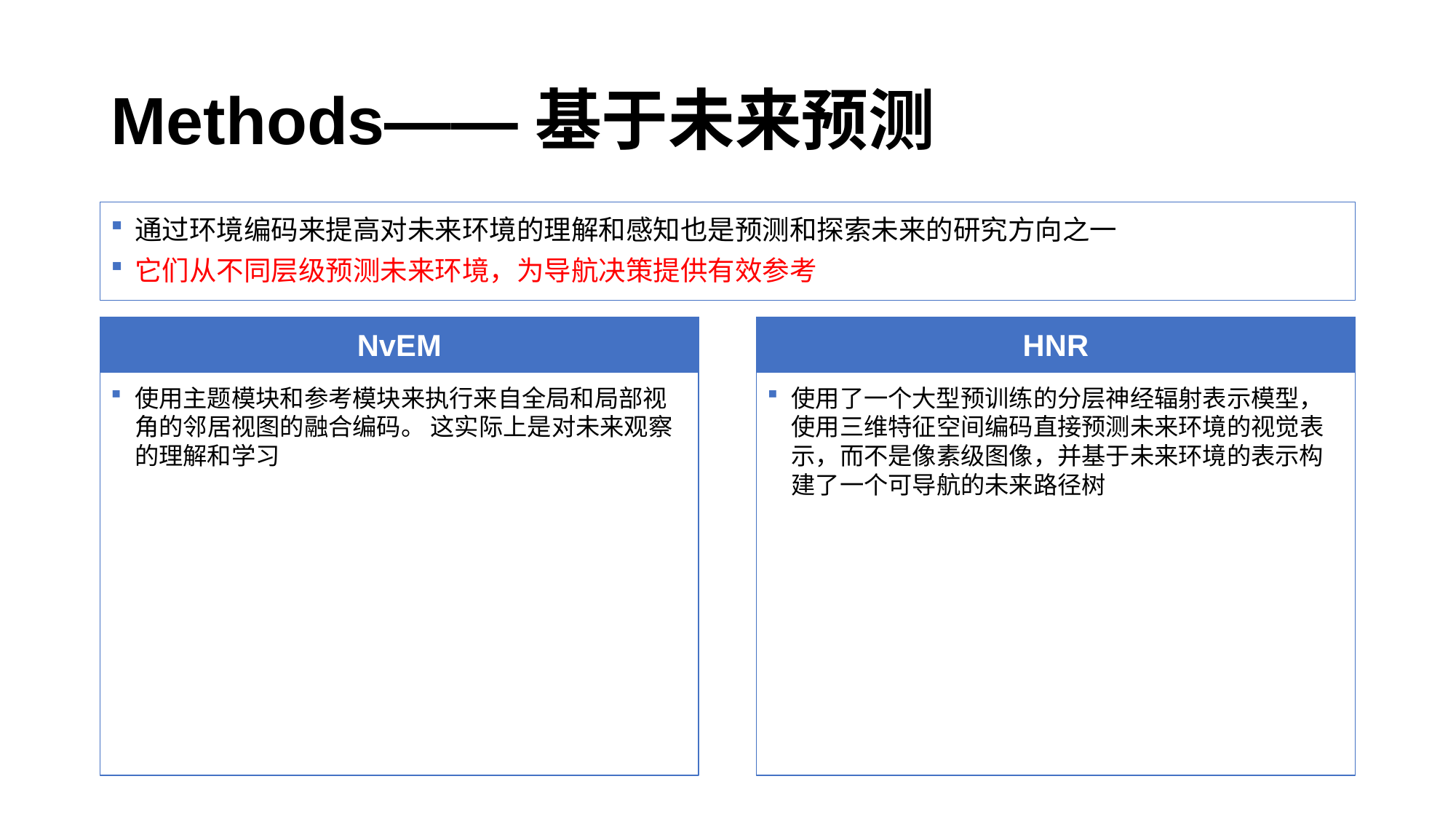

# Methods——基于未来预测
通过环境编码来提高对未来环境的理解和感知也是预测和探索未来的研究方向之一
它们从不同层级预测未来环境，为导航决策提供有效参考

NvEM
HNR
使用主题模块和参考模块来执行来自全局和局部视角的邻居视图的融合编码。 这实际上是对未来观察的理解和学习

使用了一个大型预训练的分层神经辐射表示模型，使用三维特征空间编码直接预测未来环境的视觉表示，而不是像素级图像，并基于未来环境的表示构建了一个可导航的未来路径树